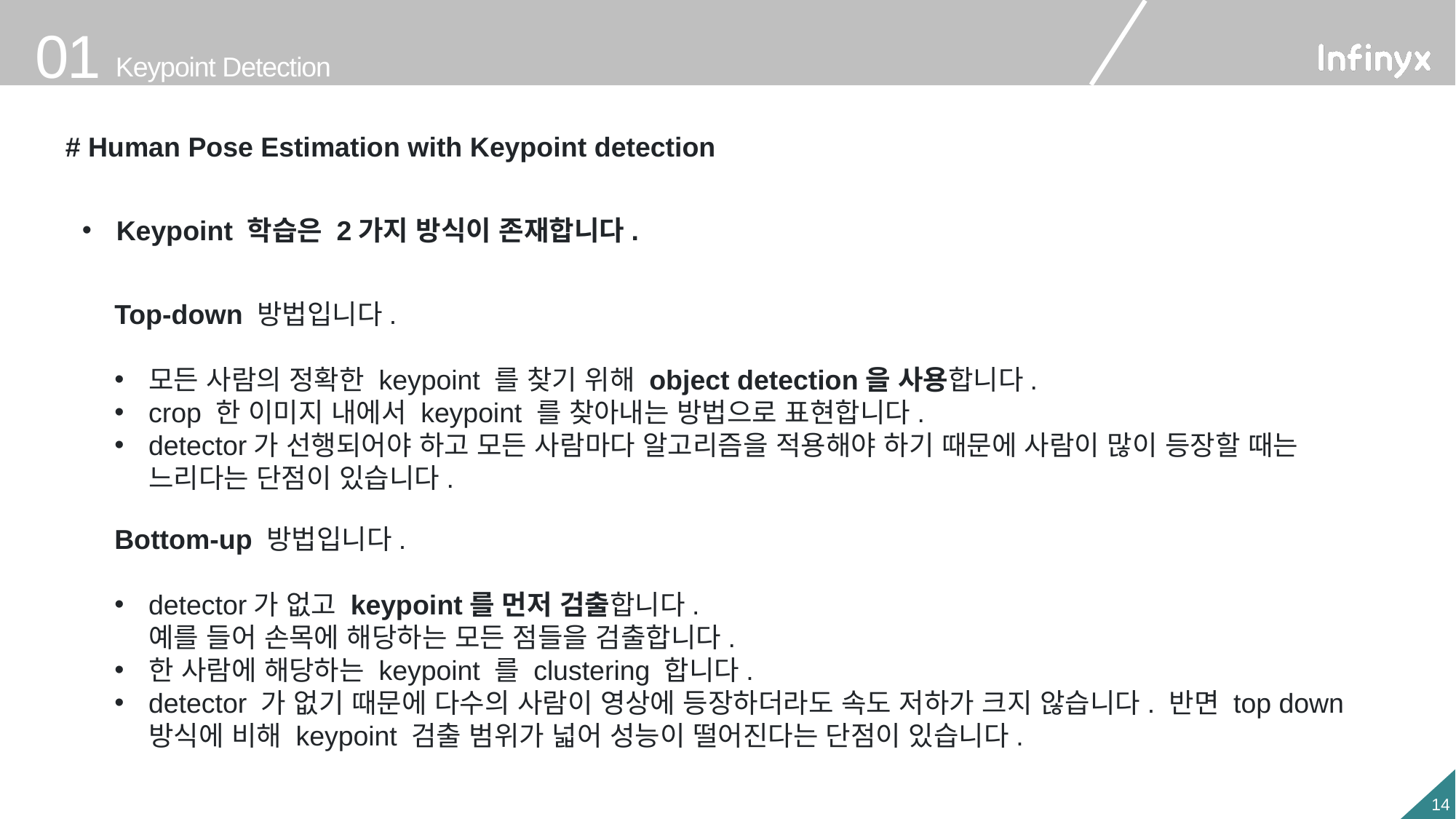

# Human Pose Estimation with Keypoint detection
Keypoint 학습은 2가지 방식이 존재합니다.
Top-down 방법입니다.

모든 사람의 정확한 keypoint 를 찾기 위해 object detection을 사용합니다.
crop 한 이미지 내에서 keypoint 를 찾아내는 방법으로 표현합니다.
detector가 선행되어야 하고 모든 사람마다 알고리즘을 적용해야 하기 때문에 사람이 많이 등장할 때는 느리다는 단점이 있습니다.
Bottom-up 방법입니다.

detector가 없고 keypoint를 먼저 검출합니다.
예를 들어 손목에 해당하는 모든 점들을 검출합니다.
한 사람에 해당하는 keypoint 를 clustering 합니다.
detector 가 없기 때문에 다수의 사람이 영상에 등장하더라도 속도 저하가 크지 않습니다. 반면 top down 방식에 비해 keypoint 검출 범위가 넓어 성능이 떨어진다는 단점이 있습니다.